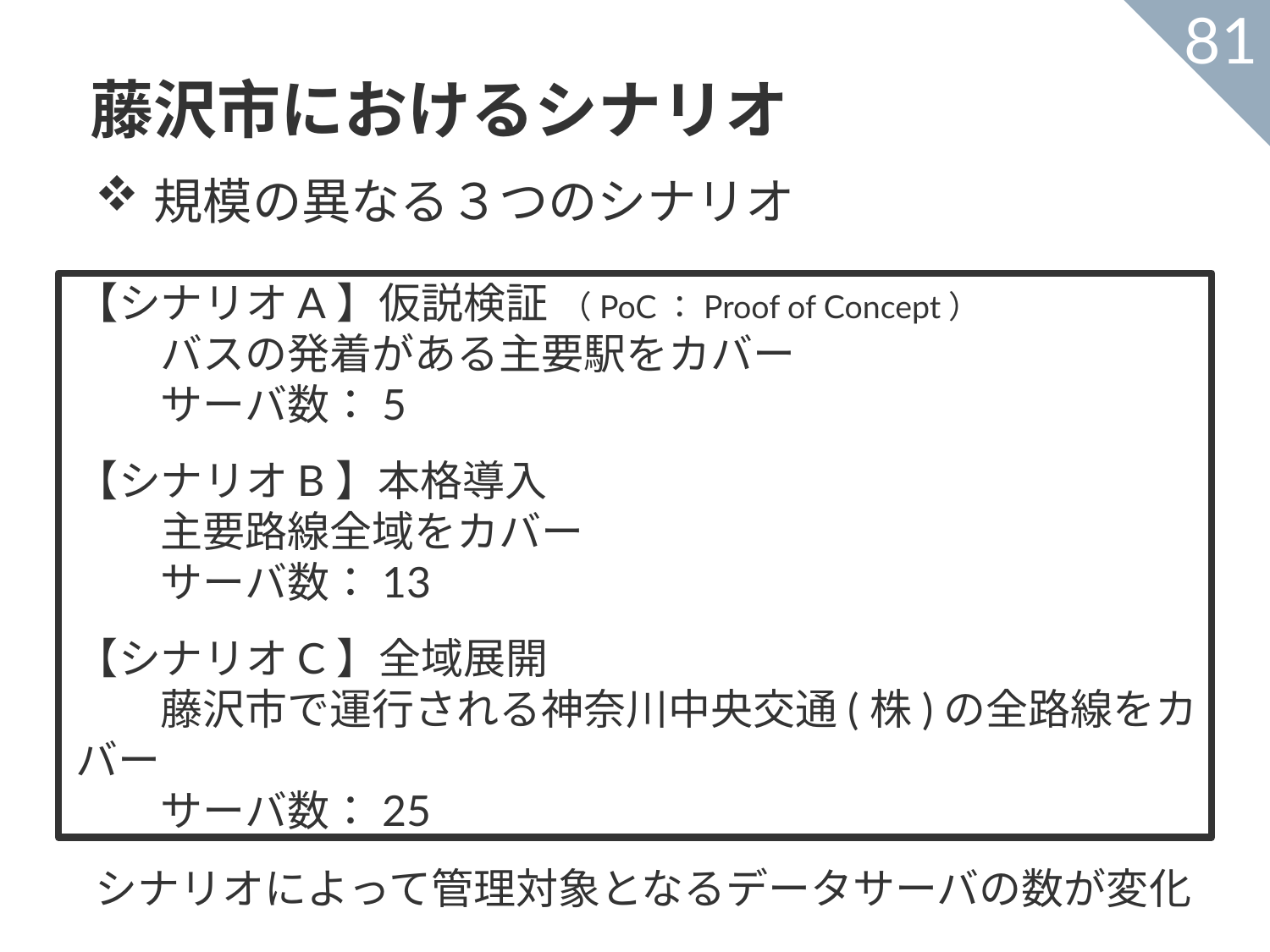

藤沢市におけるシナリオ
81

規模の異なる３つのシナリオ

シナリオによって管理対象となるデータサーバの数が変化
【シナリオA】仮説検証 （PoC：Proof of Concept）
　　バスの発着がある主要駅をカバー
　　サーバ数：5

【シナリオB】本格導入
　　主要路線全域をカバー
　　サーバ数：13

【シナリオC】全域展開
　　藤沢市で運行される神奈川中央交通(株)の全路線をカバー
　　サーバ数：25